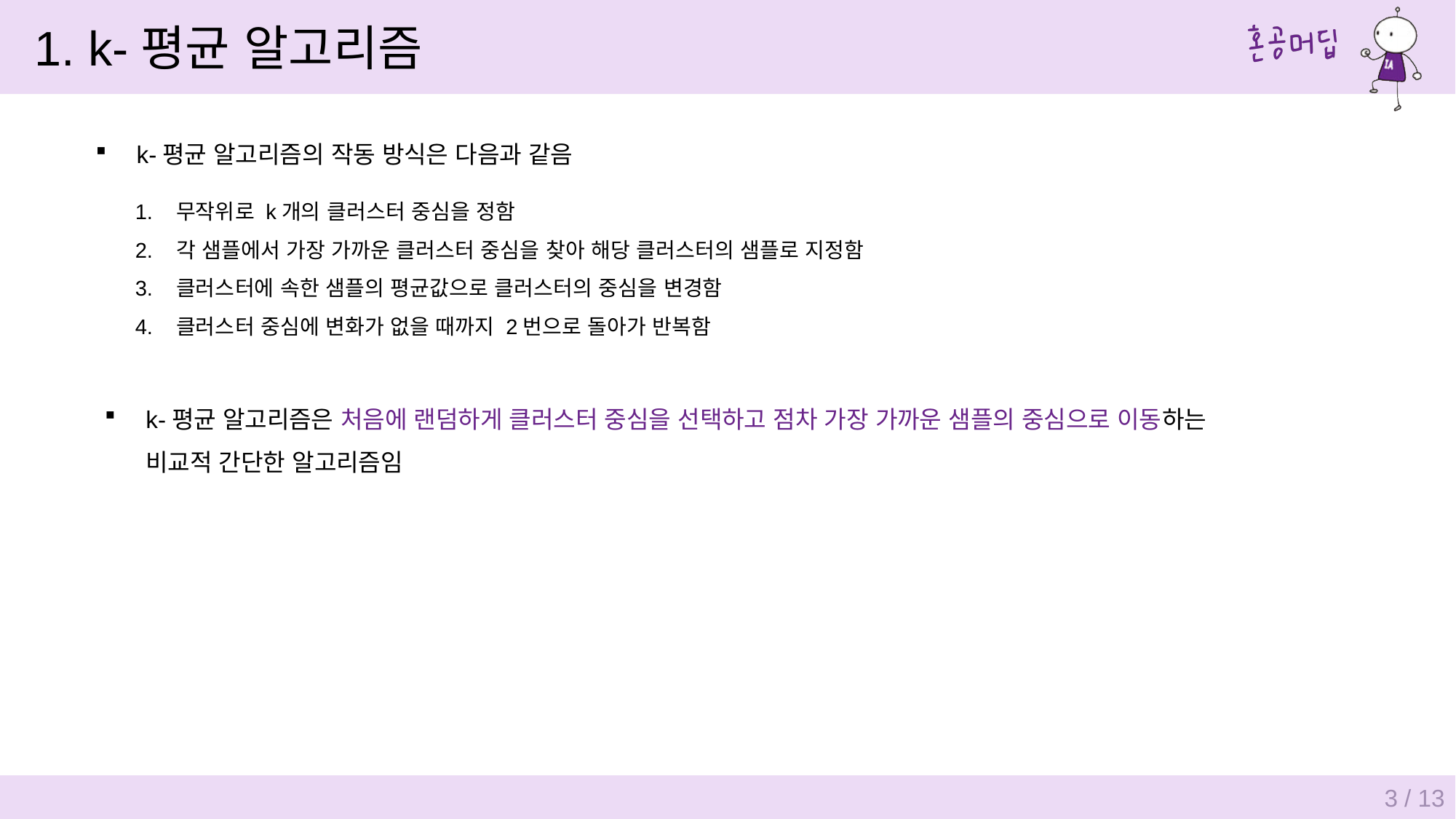

1. k-평균 알고리즘
k-평균 알고리즘의 작동 방식은 다음과 같음
무작위로 k개의 클러스터 중심을 정함
각 샘플에서 가장 가까운 클러스터 중심을 찾아 해당 클러스터의 샘플로 지정함
클러스터에 속한 샘플의 평균값으로 클러스터의 중심을 변경함
클러스터 중심에 변화가 없을 때까지 2번으로 돌아가 반복함
k-평균 알고리즘은 처음에 랜덤하게 클러스터 중심을 선택하고 점차 가장 가까운 샘플의 중심으로 이동하는
비교적 간단한 알고리즘임
3 / 13